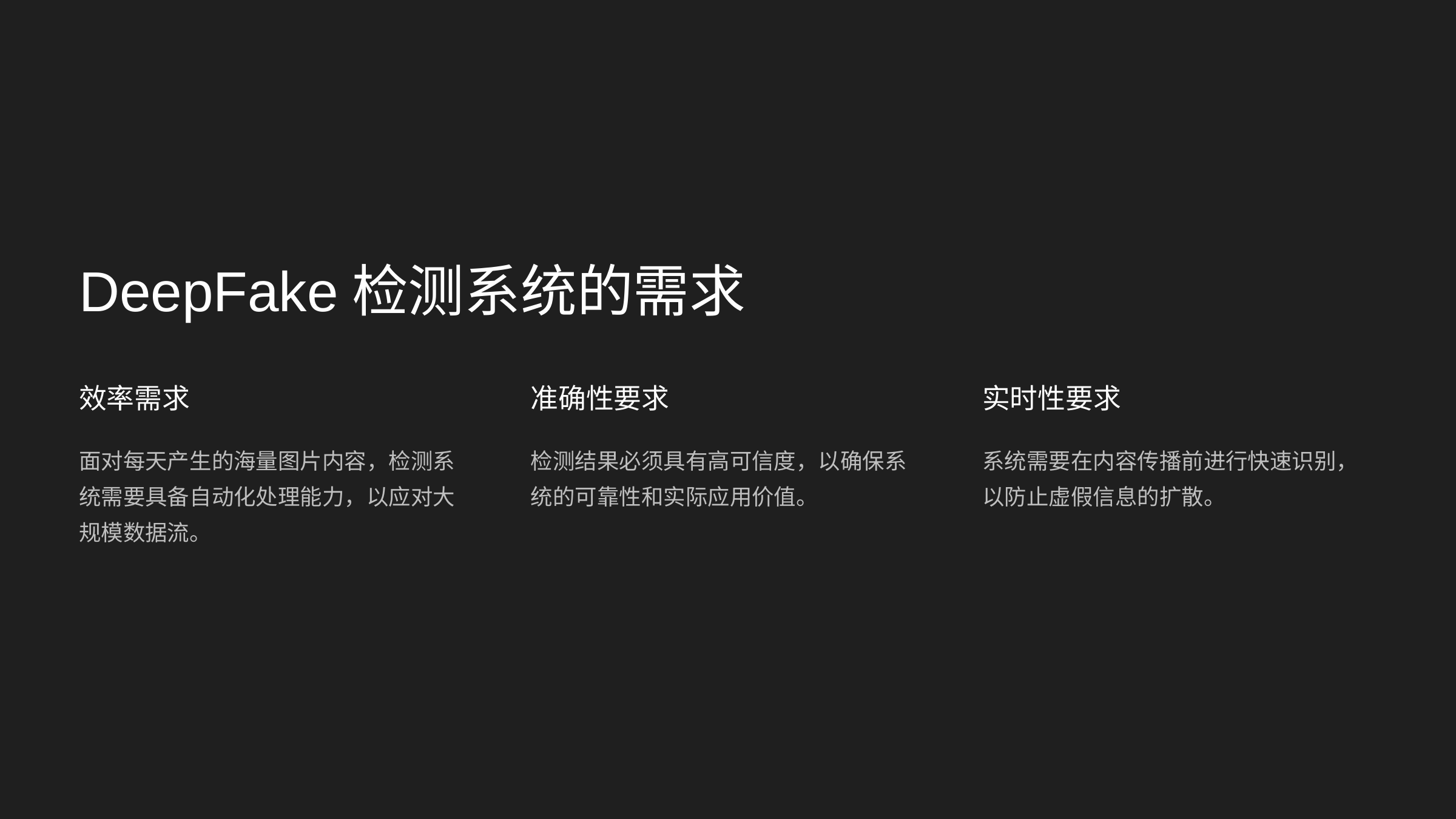

DeepFake检测系统的需求
效率需求
准确性要求
实时性要求
面对每天产生的海量图片内容，检测系统需要具备自动化处理能力，以应对大规模数据流。
检测结果必须具有高可信度，以确保系统的可靠性和实际应用价值。
系统需要在内容传播前进行快速识别，以防止虚假信息的扩散。